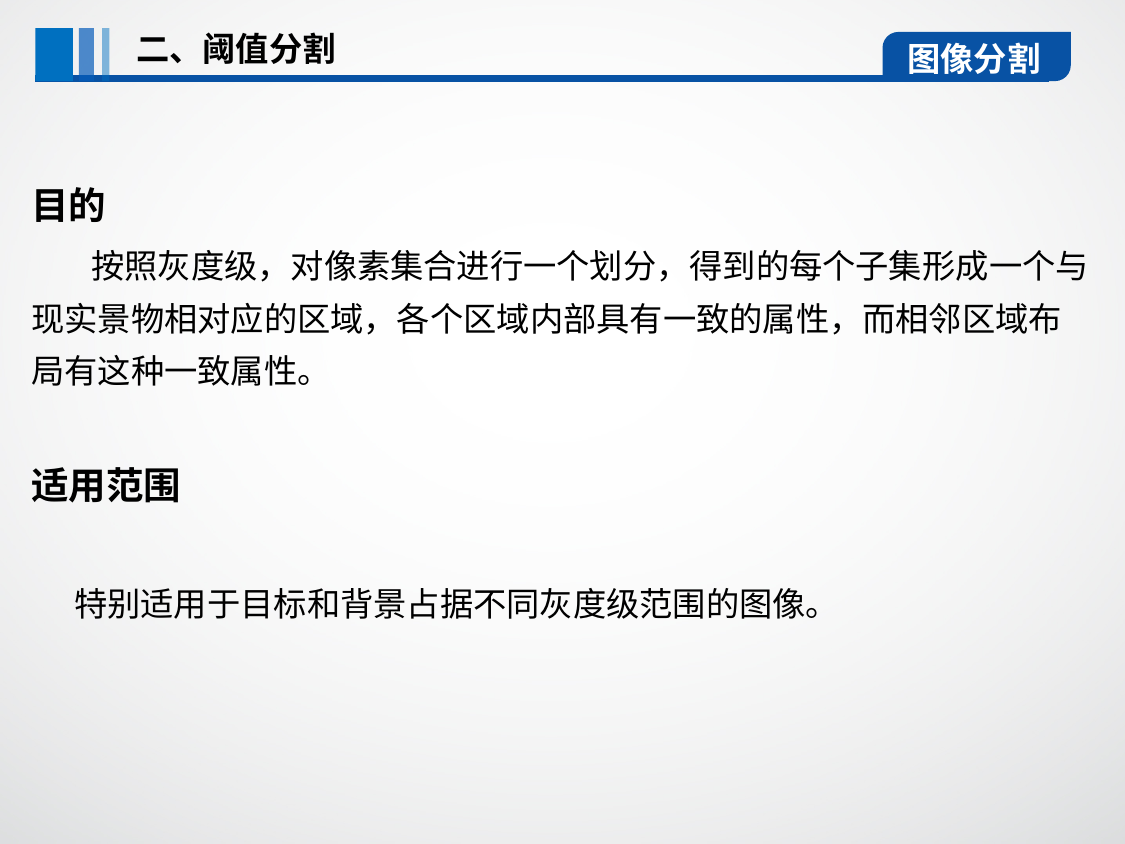

二、阈值分割
图像分割
目的
      按照灰度级，对像素集合进行一个划分，得到的每个子集形成一个与现实景物相对应的区域，各个区域内部具有一致的属性，而相邻区域布局有这种一致属性。

适用范围

    特别适用于目标和背景占据不同灰度级范围的图像。